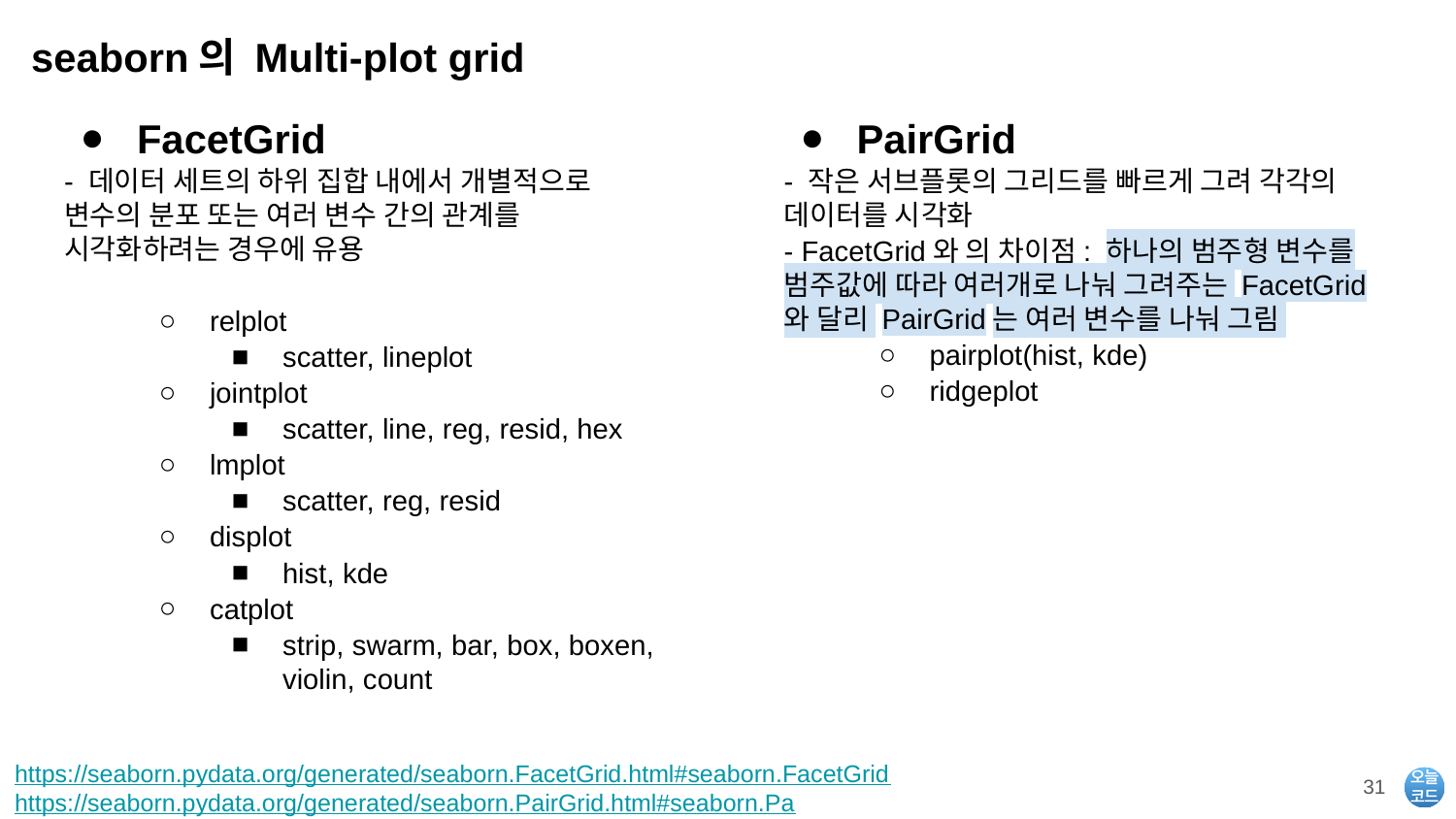

seaborn의 Multi-plot grid
FacetGrid
- 데이터 세트의 하위 집합 내에서 개별적으로 변수의 분포 또는 여러 변수 간의 관계를 시각화하려는 경우에 유용

relplot
scatter, lineplot
jointplot
scatter, line, reg, resid, hex
lmplot
scatter, reg, resid
displot
hist, kde
catplot
strip, swarm, bar, box, boxen, violin, count
PairGrid
- 작은 서브플롯의 그리드를 빠르게 그려 각각의 데이터를 시각화
- FacetGrid와 의 차이점: 하나의 범주형 변수를 범주값에 따라 여러개로 나눠 그려주는 FacetGrid와 달리 PairGrid는 여러 변수를 나눠 그림
pairplot(hist, kde)
ridgeplot
31
# https://seaborn.pydata.org/generated/seaborn.FacetGrid.html#seaborn.FacetGrid
https://seaborn.pydata.org/generated/seaborn.PairGrid.html#seaborn.Pa